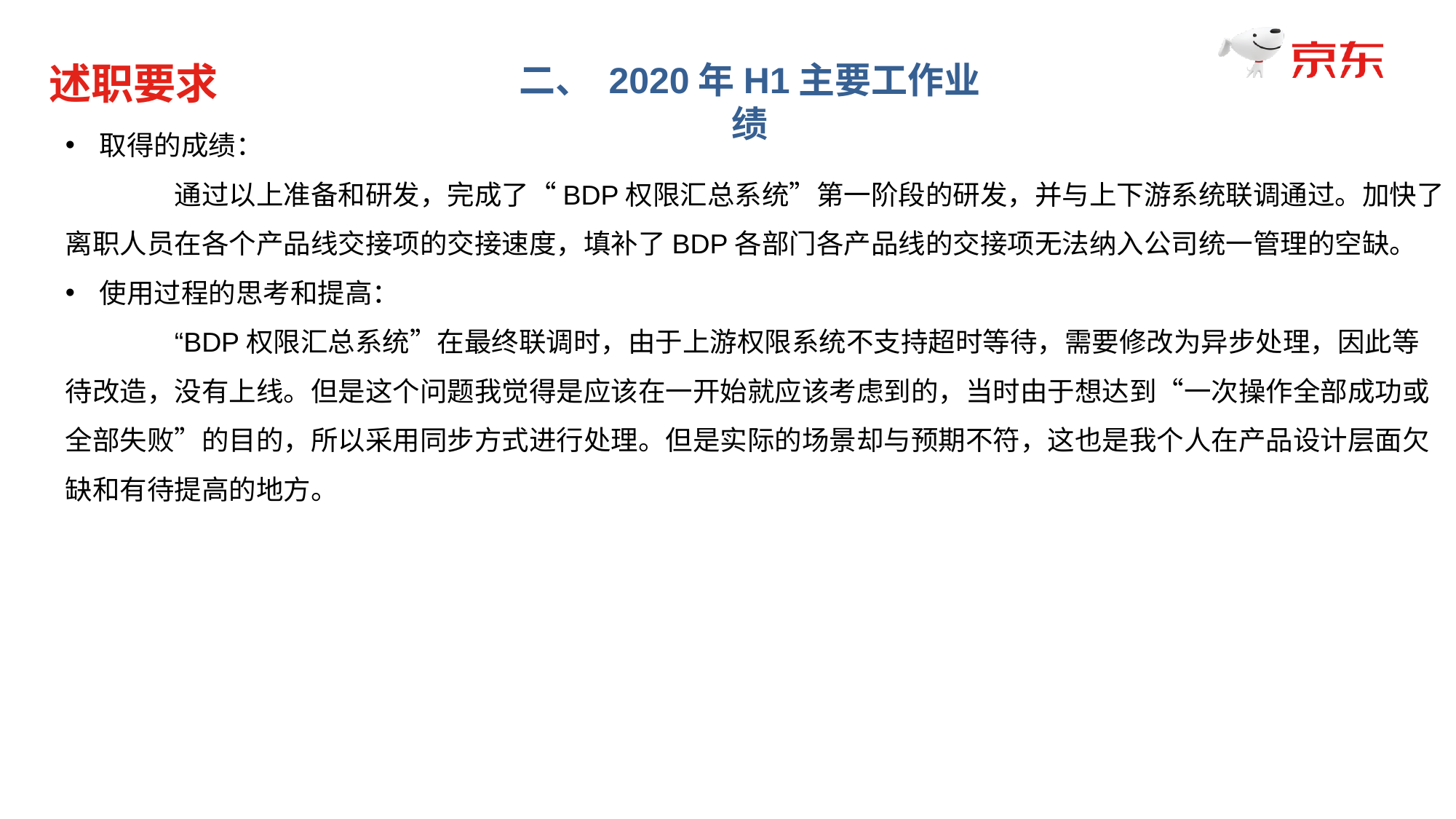

述职要求
二、 2020年H1主要工作业绩
取得的成绩：
	通过以上准备和研发，完成了“BDP权限汇总系统”第一阶段的研发，并与上下游系统联调通过。加快了离职人员在各个产品线交接项的交接速度，填补了BDP各部门各产品线的交接项无法纳入公司统一管理的空缺。
使用过程的思考和提高：
	“BDP权限汇总系统”在最终联调时，由于上游权限系统不支持超时等待，需要修改为异步处理，因此等待改造，没有上线。但是这个问题我觉得是应该在一开始就应该考虑到的，当时由于想达到“一次操作全部成功或全部失败”的目的，所以采用同步方式进行处理。但是实际的场景却与预期不符，这也是我个人在产品设计层面欠缺和有待提高的地方。